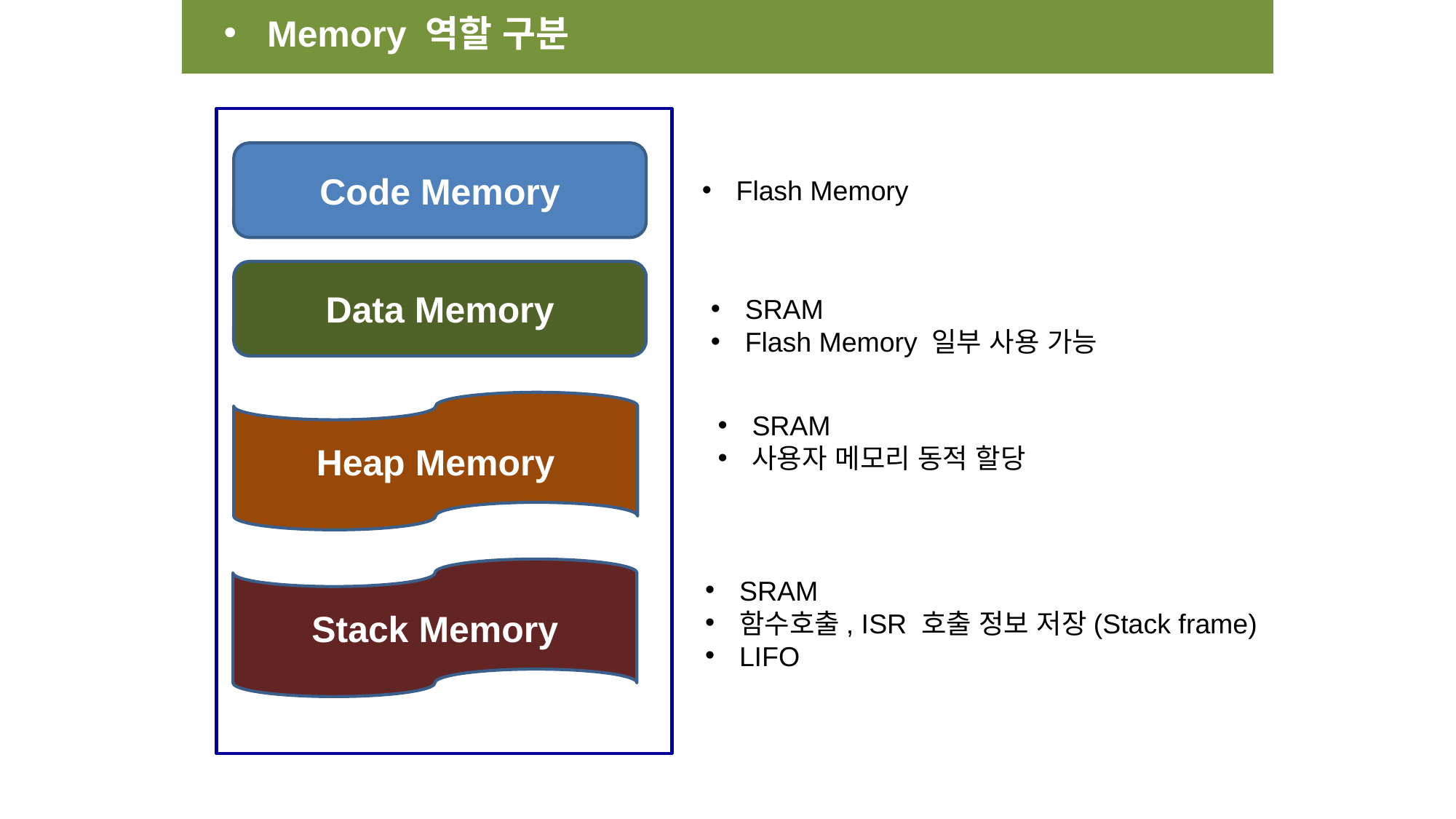

Memory 역할 구분

Code Memory
Flash Memory
Data Memory
SRAM
Flash Memory 일부 사용 가능
Heap Memory
SRAM
사용자 메모리 동적 할당
Stack Memory
SRAM
함수호출, ISR 호출 정보 저장(Stack frame)
LIFO